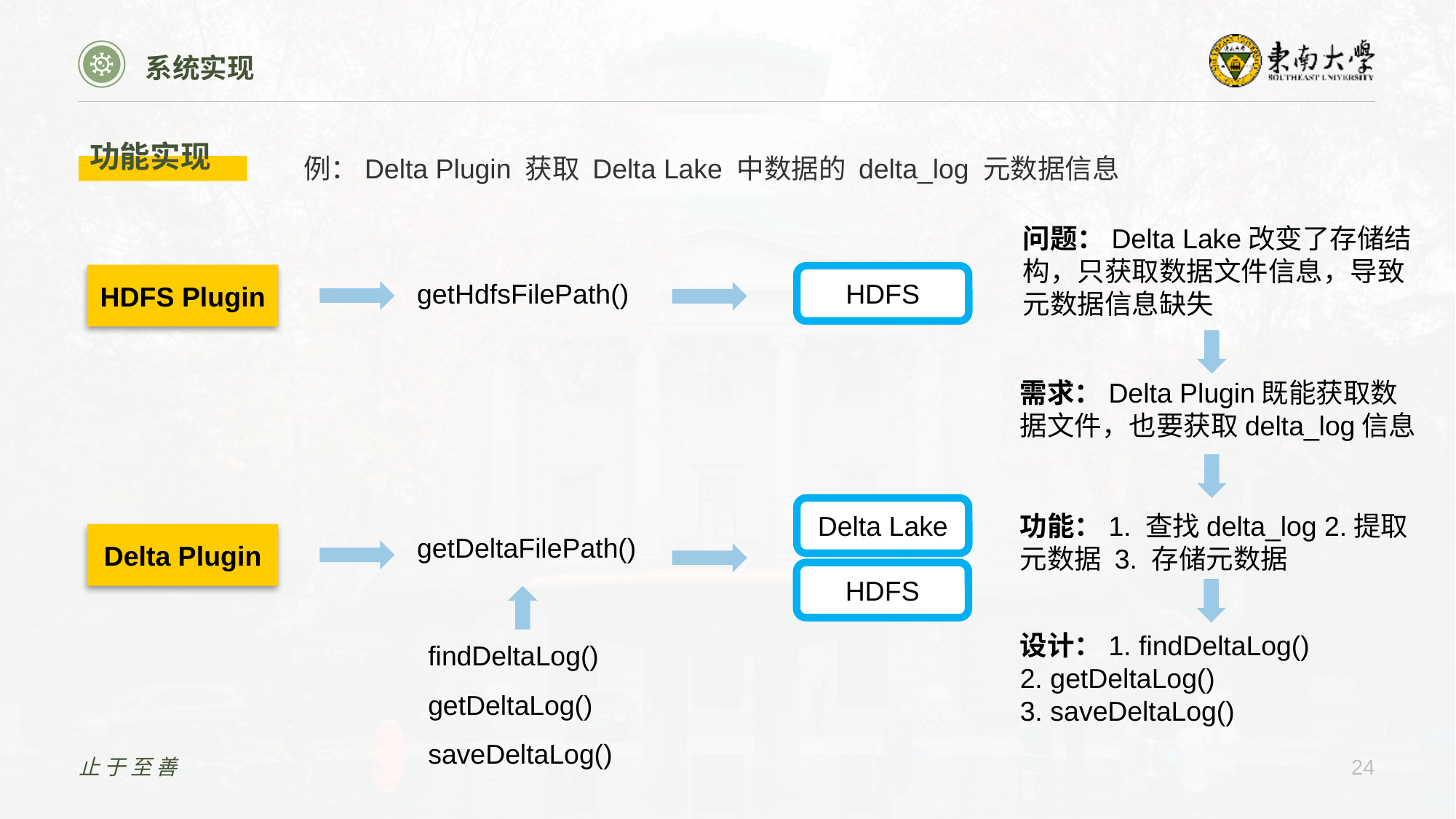

系统实现
功能实现
例：Delta Plugin 获取 Delta Lake 中数据的 delta_log 元数据信息

问题：Delta Lake改变了存储结构，只获取数据文件信息，导致元数据信息缺失
HDFS Plugin
HDFS
getHdfsFilePath()

需求：Delta Plugin既能获取数据文件，也要获取delta_log信息

Delta Lake
功能：1. 查找delta_log 2.提取元数据 3. 存储元数据
Delta Plugin
getDeltaFilePath()

HDFS

findDeltaLog()
getDeltaLog()
saveDeltaLog()
设计：1. findDeltaLog()
2. getDeltaLog()
3. saveDeltaLog()
止于至善
24